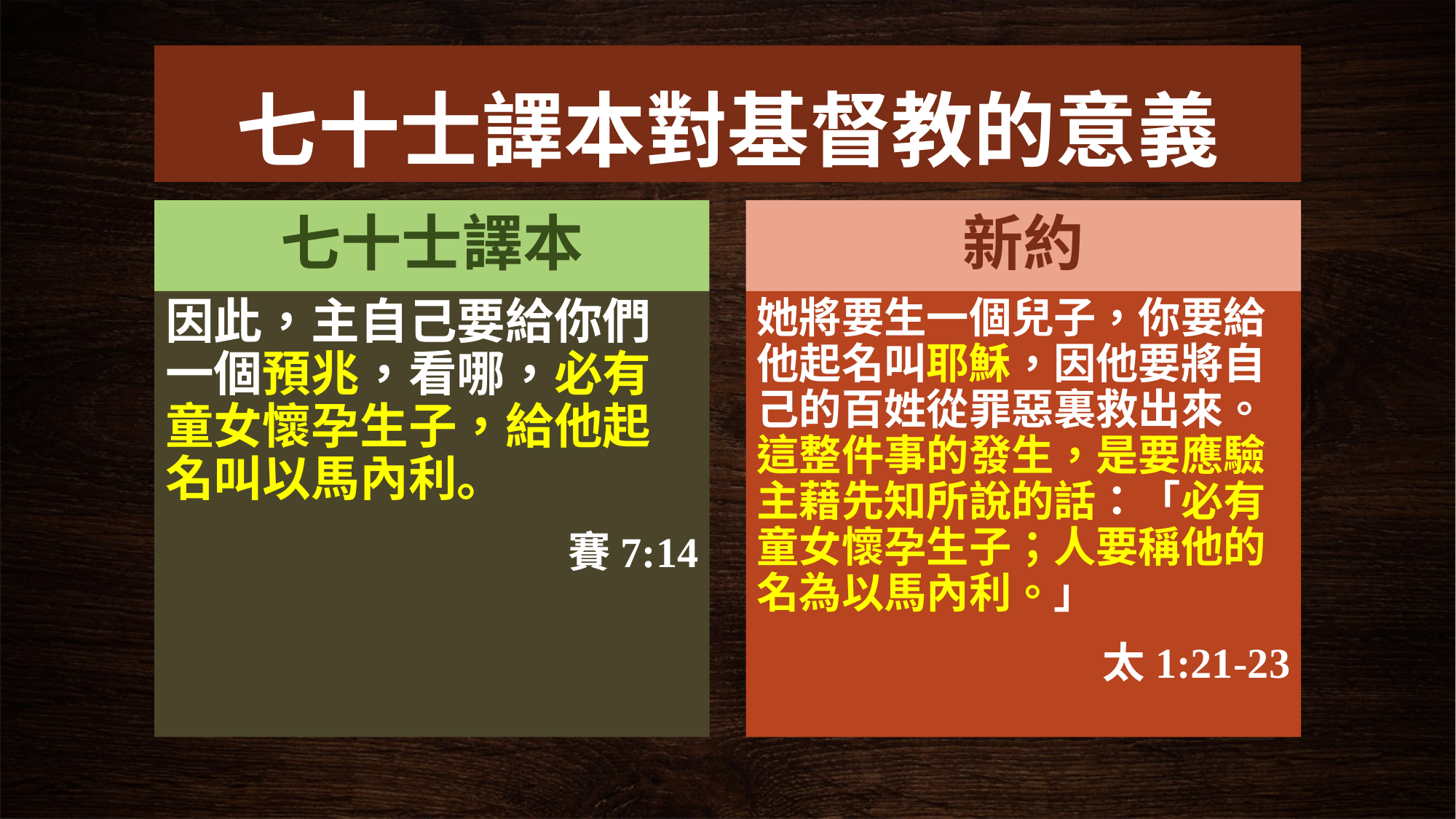

# 七十士譯本對基督教的意義
七十士譯本
新約
因此，主自己要給你們一個預兆，看哪，必有童女懷孕生子，給他起名叫以馬內利。
賽7:14
她將要生一個兒子，你要給他起名叫耶穌，因他要將自己的百姓從罪惡裏救出來。這整件事的發生，是要應驗主藉先知所說的話：「必有童女懷孕生子；人要稱他的名為以馬內利。」
太1:21-23